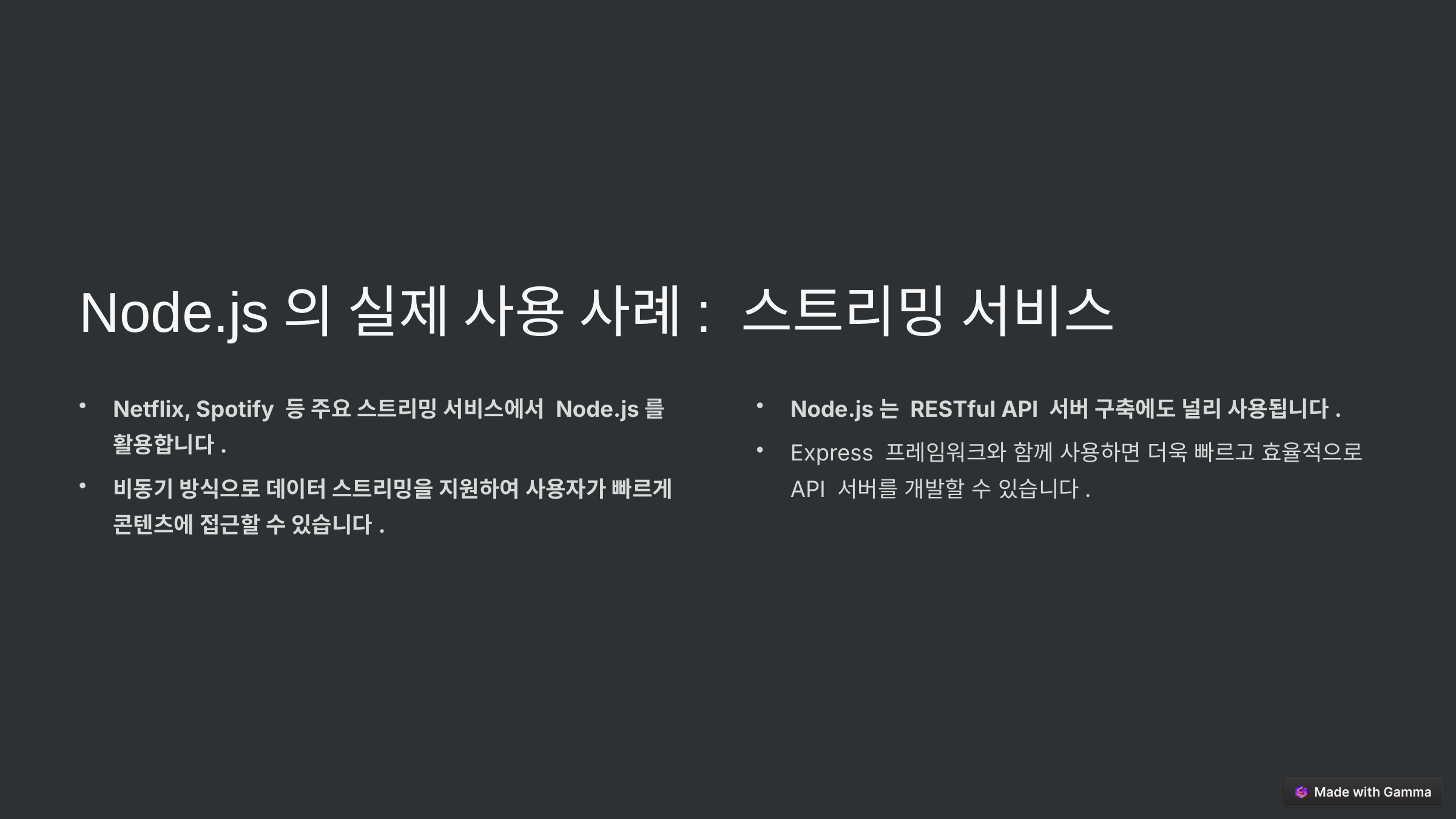

Node.js의 실제 사용 사례: 스트리밍 서비스
Netflix, Spotify 등 주요 스트리밍 서비스에서 Node.js를 활용합니다.
Node.js는 RESTful API 서버 구축에도 널리 사용됩니다.
Express 프레임워크와 함께 사용하면 더욱 빠르고 효율적으로 API 서버를 개발할 수 있습니다.
비동기 방식으로 데이터 스트리밍을 지원하여 사용자가 빠르게 콘텐츠에 접근할 수 있습니다.